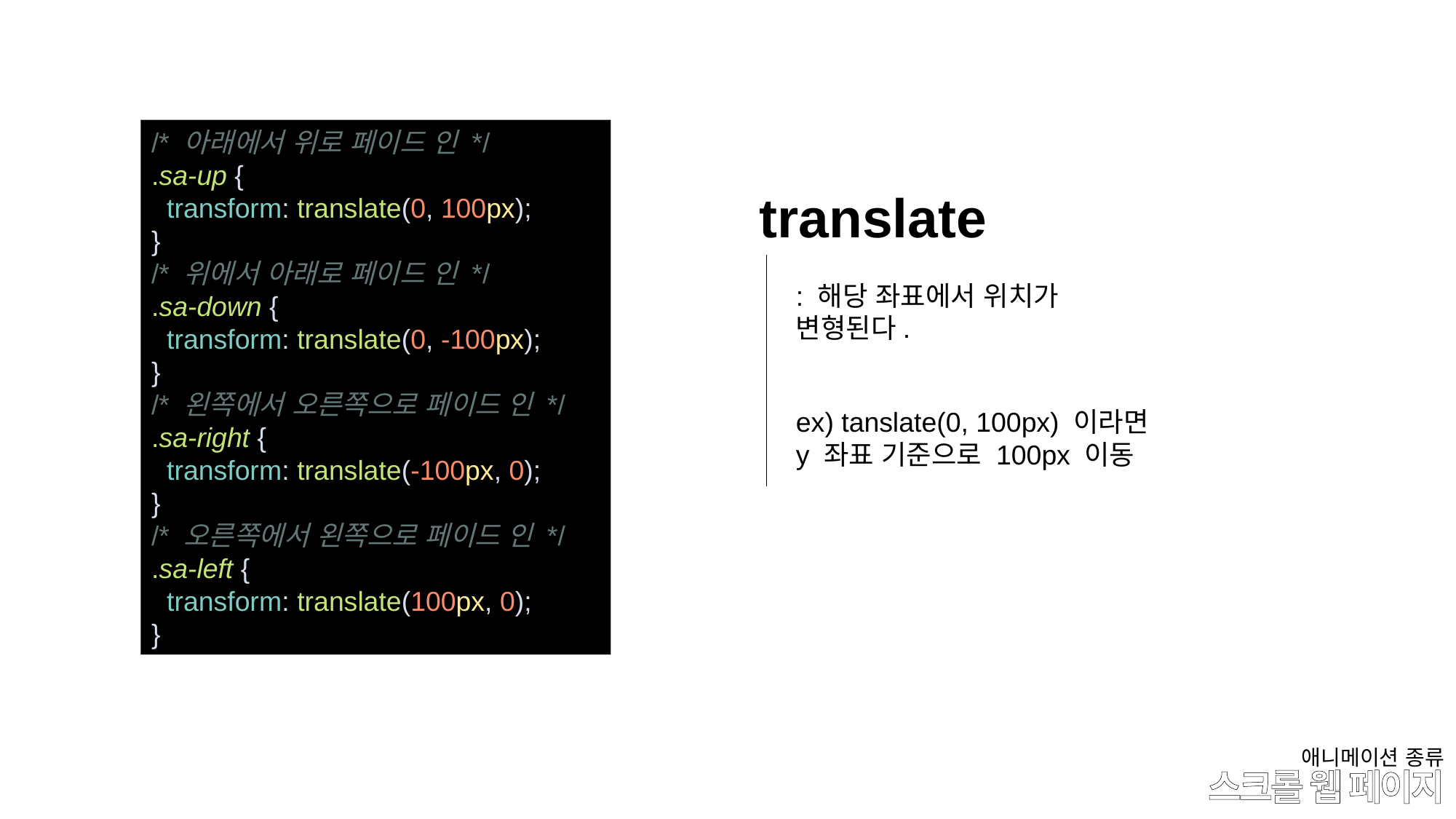

/* 아래에서 위로 페이드 인 */
.sa-up {
  transform: translate(0, 100px);
}
/* 위에서 아래로 페이드 인 */
.sa-down {
  transform: translate(0, -100px);
}
/* 왼쪽에서 오른쪽으로 페이드 인 */
.sa-right {
  transform: translate(-100px, 0);
}
/* 오른쪽에서 왼쪽으로 페이드 인 */
.sa-left {
  transform: translate(100px, 0);
}
translate
: 해당 좌표에서 위치가 변형된다.
ex) tanslate(0, 100px) 이라면
y 좌표 기준으로 100px 이동
애니메이션 종류
# 스크롤 웹 페이지